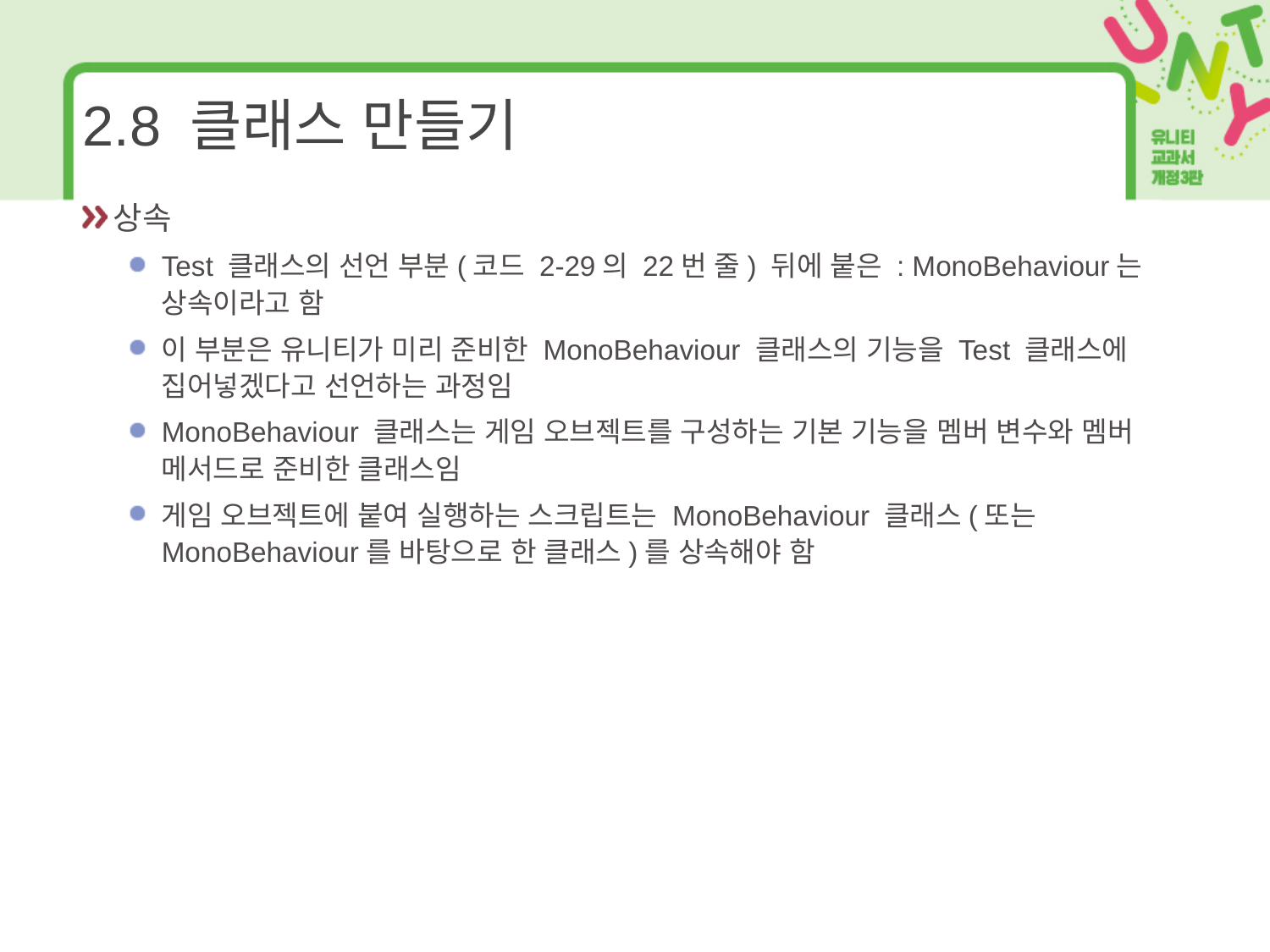

# 2.8 클래스 만들기
상속
Test 클래스의 선언 부분(코드 2-29의 22번 줄) 뒤에 붙은 : MonoBehaviour는 상속이라고 함
이 부분은 유니티가 미리 준비한 MonoBehaviour 클래스의 기능을 Test 클래스에 집어넣겠다고 선언하는 과정임
MonoBehaviour 클래스는 게임 오브젝트를 구성하는 기본 기능을 멤버 변수와 멤버 메서드로 준비한 클래스임
게임 오브젝트에 붙여 실행하는 스크립트는 MonoBehaviour 클래스(또는 MonoBehaviour를 바탕으로 한 클래스)를 상속해야 함